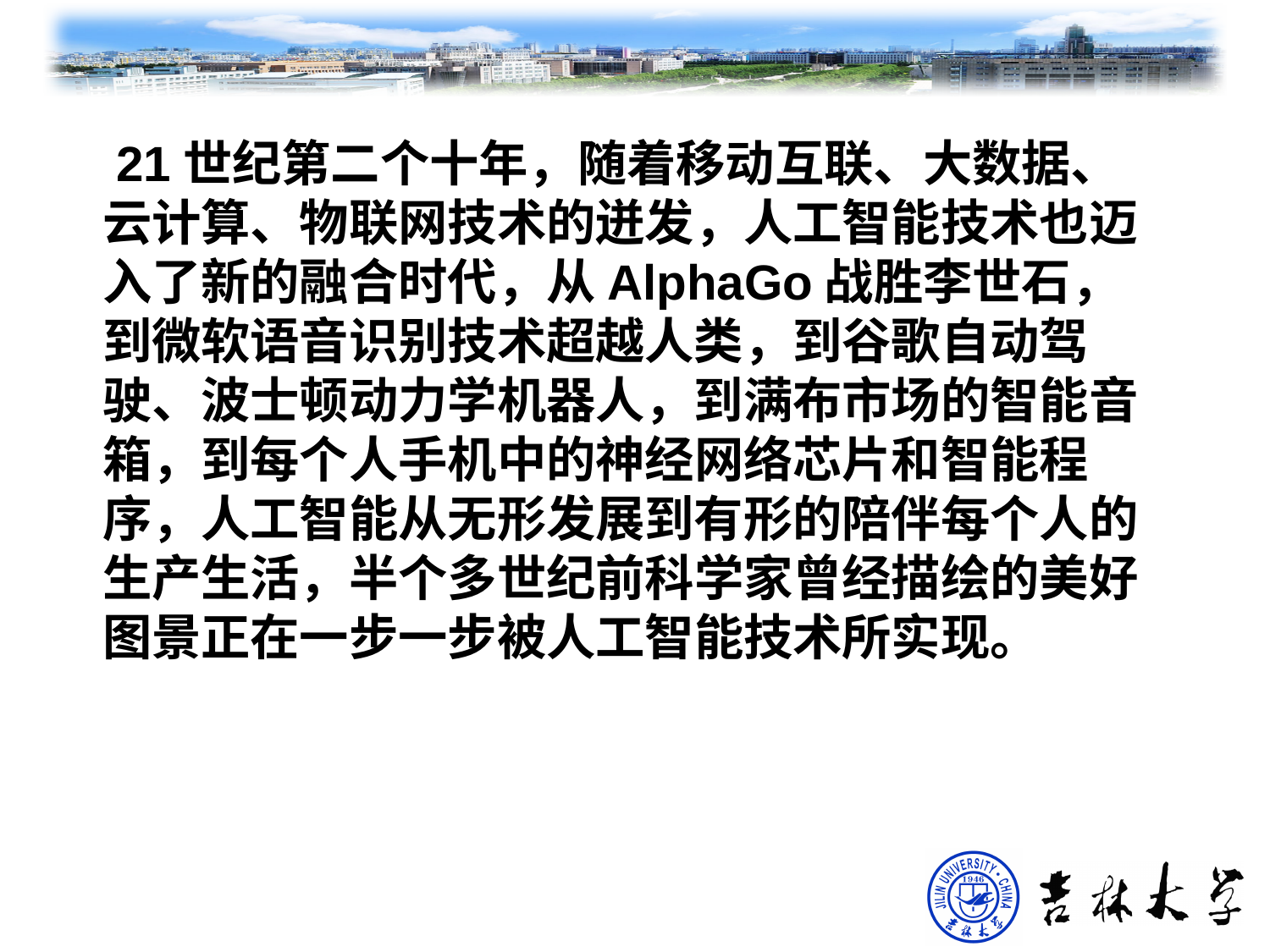

21世纪第二个十年，随着移动互联、大数据、云计算、物联网技术的迸发，人工智能技术也迈入了新的融合时代，从AlphaGo战胜李世石，到微软语音识别技术超越人类，到谷歌自动驾驶、波士顿动力学机器人，到满布市场的智能音箱，到每个人手机中的神经网络芯片和智能程序，人工智能从无形发展到有形的陪伴每个人的生产生活，半个多世纪前科学家曾经描绘的美好图景正在一步一步被人工智能技术所实现。